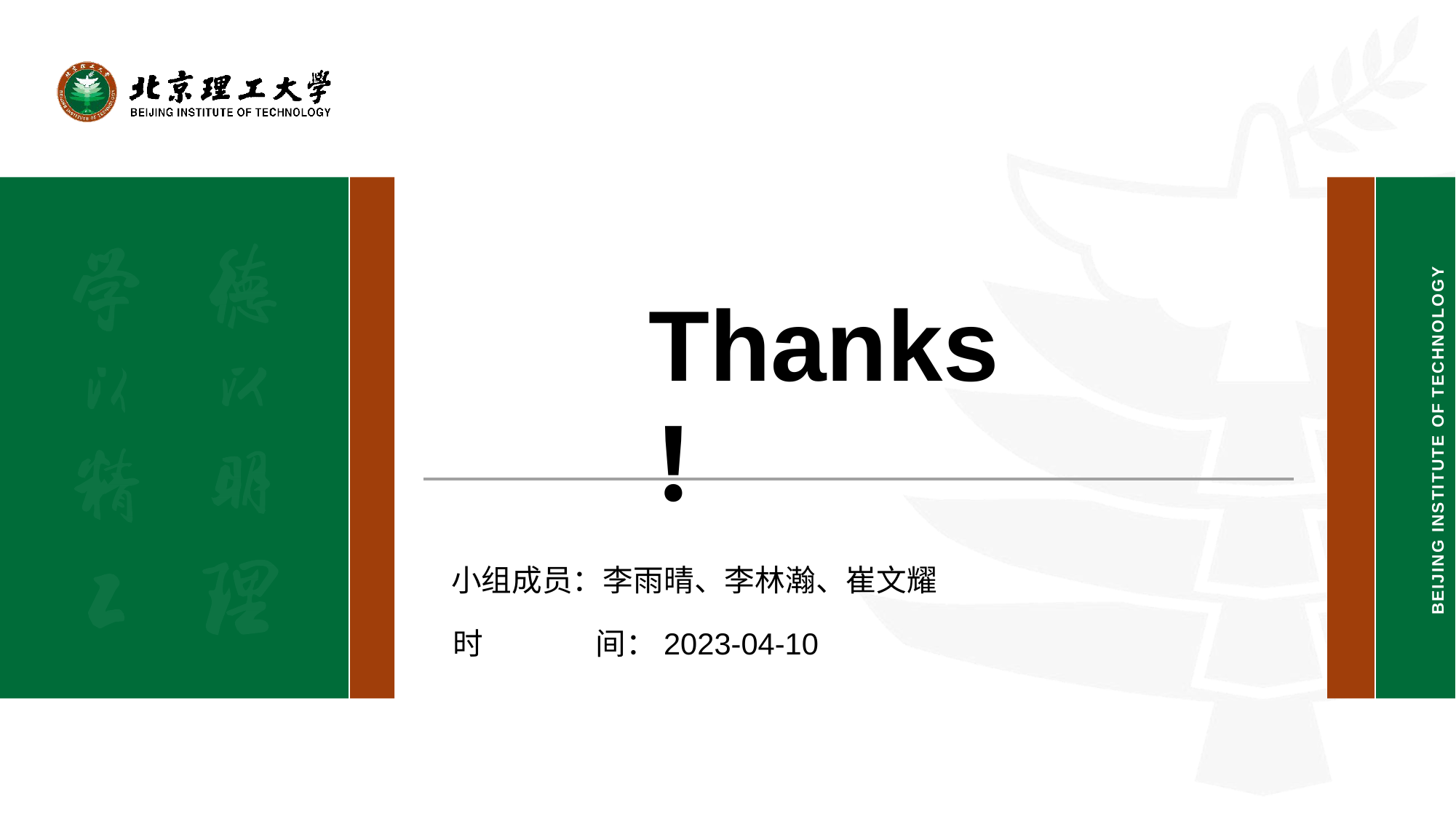

BEIJING INSTITUTE OF TECHNOLOGY
Thanks！

小组成员：李雨晴、李林瀚、崔文耀

时	间：2023-04-10